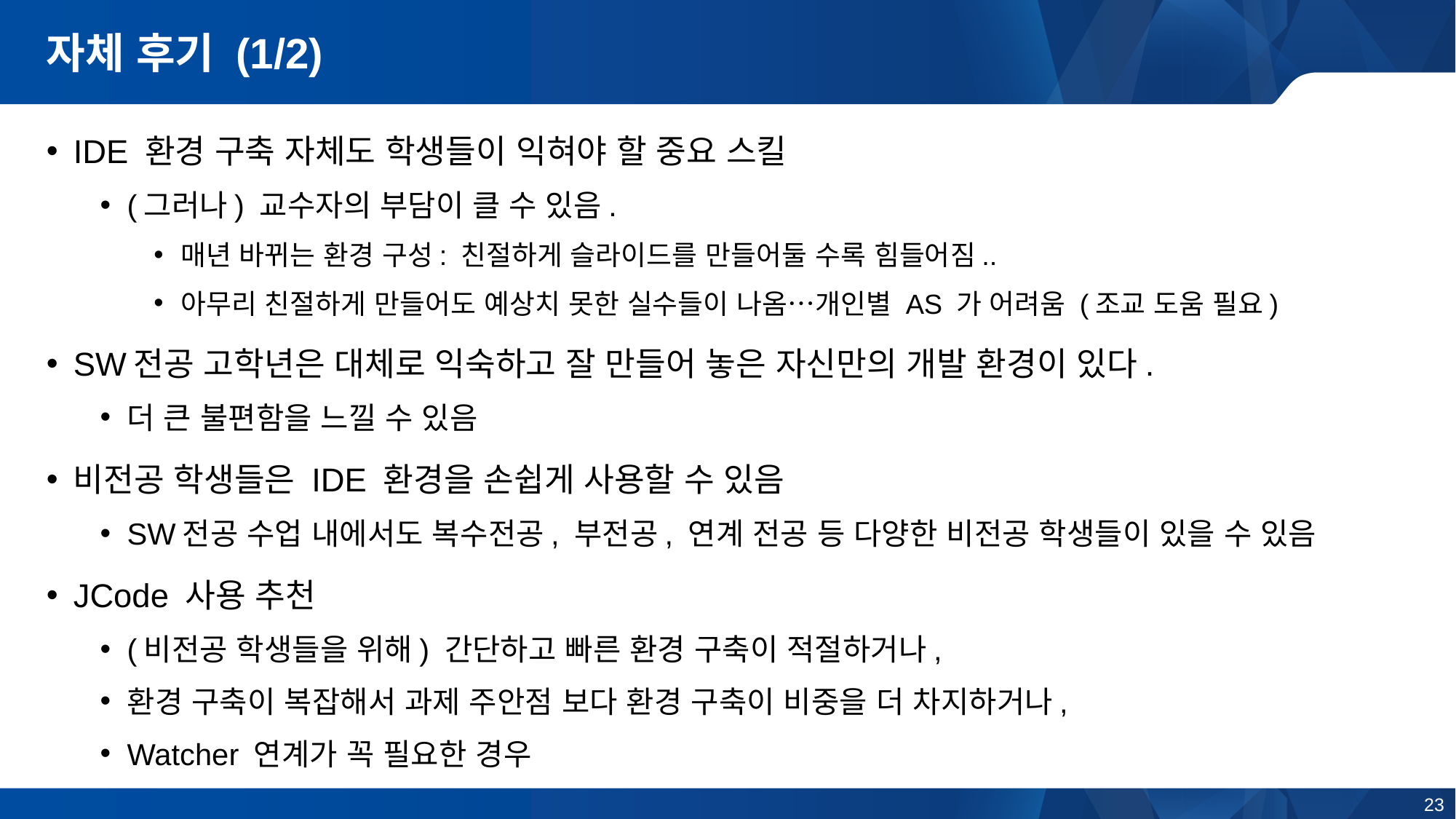

# 자체 후기 (1/2)
IDE 환경 구축 자체도 학생들이 익혀야 할 중요 스킬
(그러나) 교수자의 부담이 클 수 있음.
매년 바뀌는 환경 구성: 친절하게 슬라이드를 만들어둘 수록 힘들어짐..
아무리 친절하게 만들어도 예상치 못한 실수들이 나옴…개인별 AS 가 어려움 (조교 도움 필요)
SW전공 고학년은 대체로 익숙하고 잘 만들어 놓은 자신만의 개발 환경이 있다.
더 큰 불편함을 느낄 수 있음
비전공 학생들은 IDE 환경을 손쉽게 사용할 수 있음
SW전공 수업 내에서도 복수전공, 부전공, 연계 전공 등 다양한 비전공 학생들이 있을 수 있음
JCode 사용 추천
(비전공 학생들을 위해) 간단하고 빠른 환경 구축이 적절하거나,
환경 구축이 복잡해서 과제 주안점 보다 환경 구축이 비중을 더 차지하거나,
Watcher 연계가 꼭 필요한 경우

23